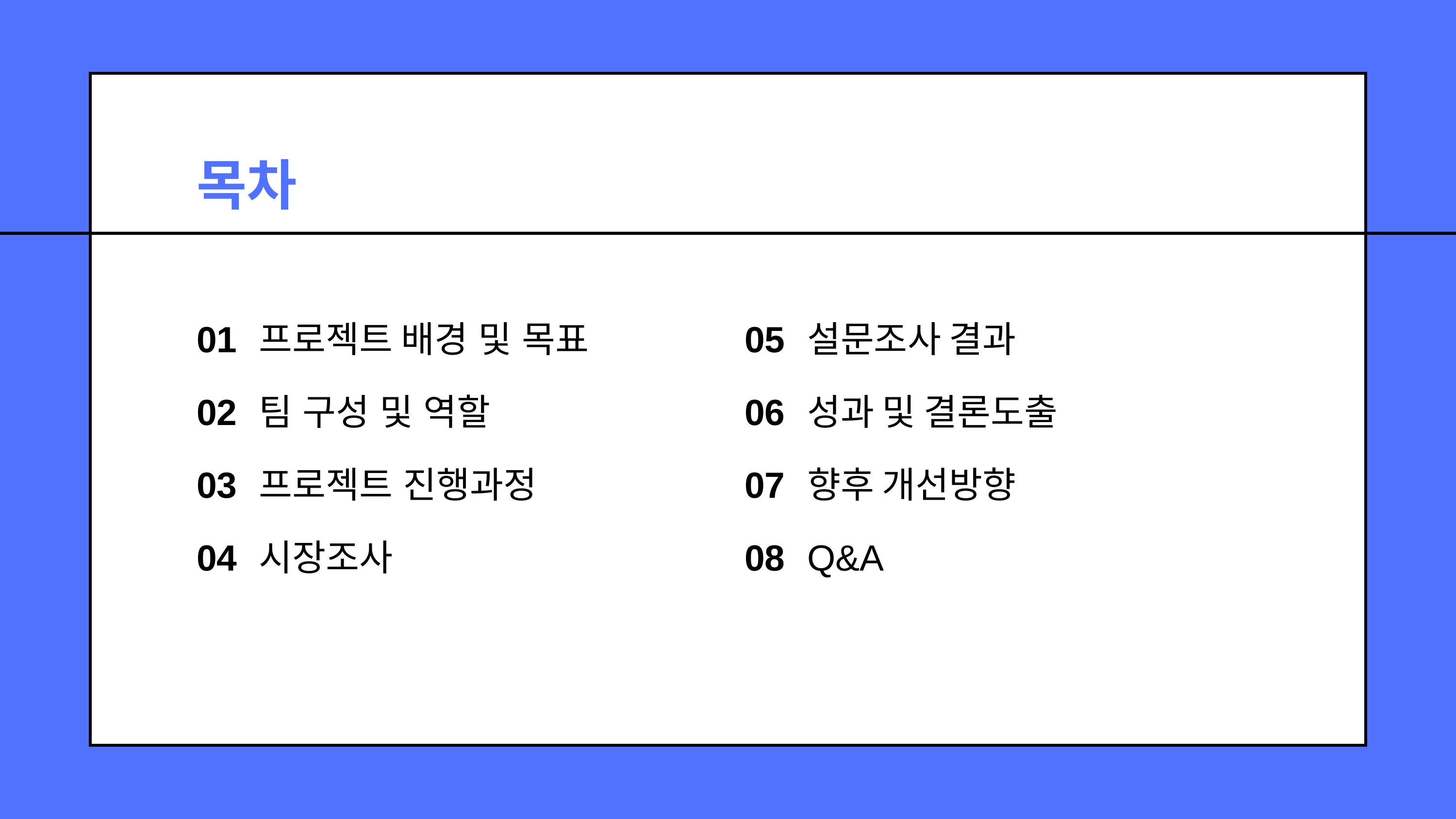

목차

01
02
03
04
프로젝트 배경 및 목표
팀 구성 및 역할
프로젝트 진행과정
시장조사
05
06
07
08
설문조사 결과
성과 및 결론도출
향후 개선방향
Q&A